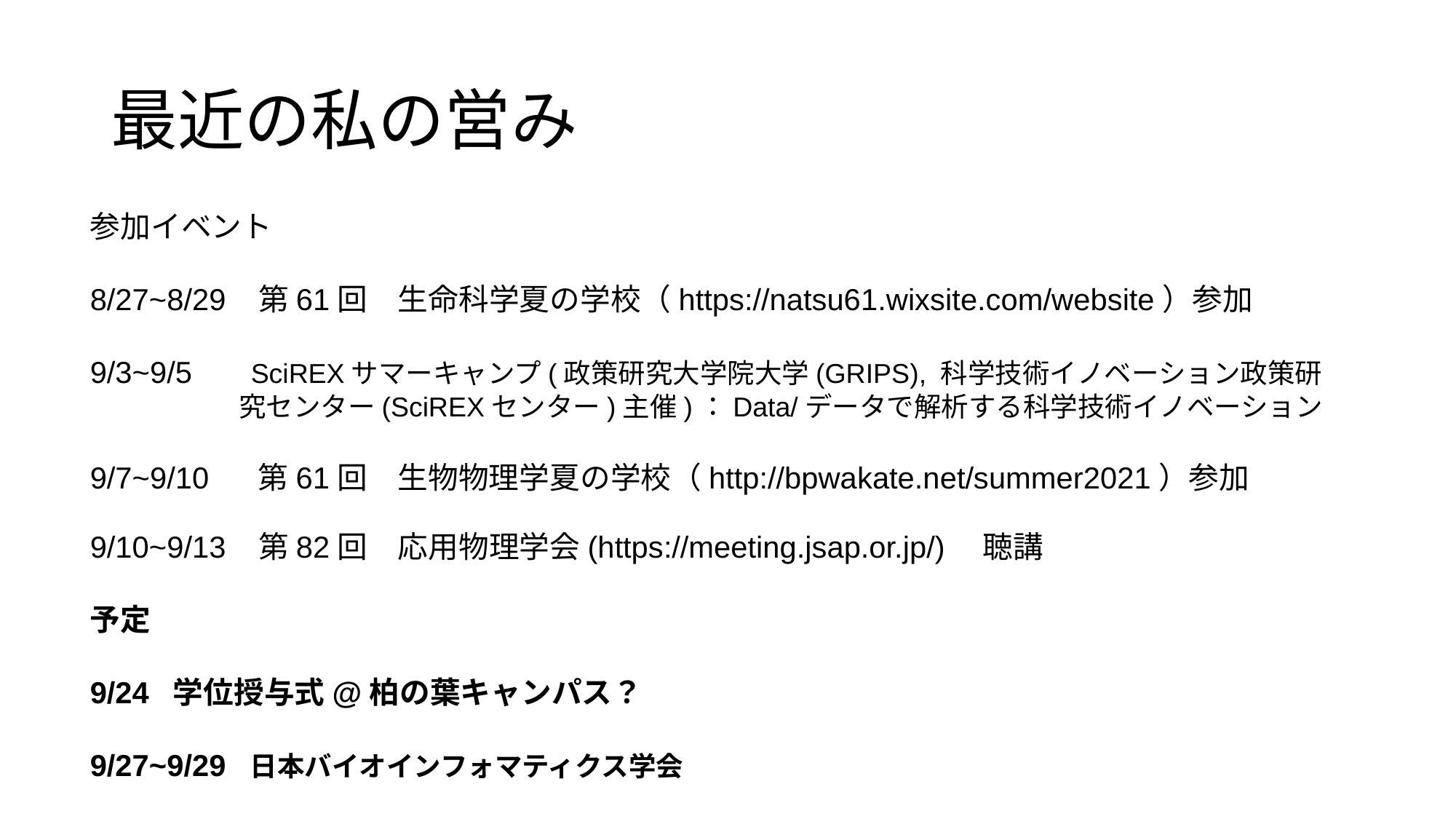

# 最近の私の営み
参加イベント

8/27~8/29   第61回　生命科学夏の学校（https://natsu61.wixsite.com/website）参加

9/3~9/5       SciREXサマーキャンプ(政策研究大学院大学(GRIPS), 科学技術イノベーション政策研
                       究センター(SciREXセンター)主催)：Data/データで解析する科学技術イノベーション

9/7~9/10     第61回　生物物理学夏の学校（http://bpwakate.net/summer2021）参加

9/10~9/13   第82回　応用物理学会(https://meeting.jsap.or.jp/)　聴講

予定

9/24  学位授与式@柏の葉キャンパス？

9/27~9/29  日本バイオインフォマティクス学会